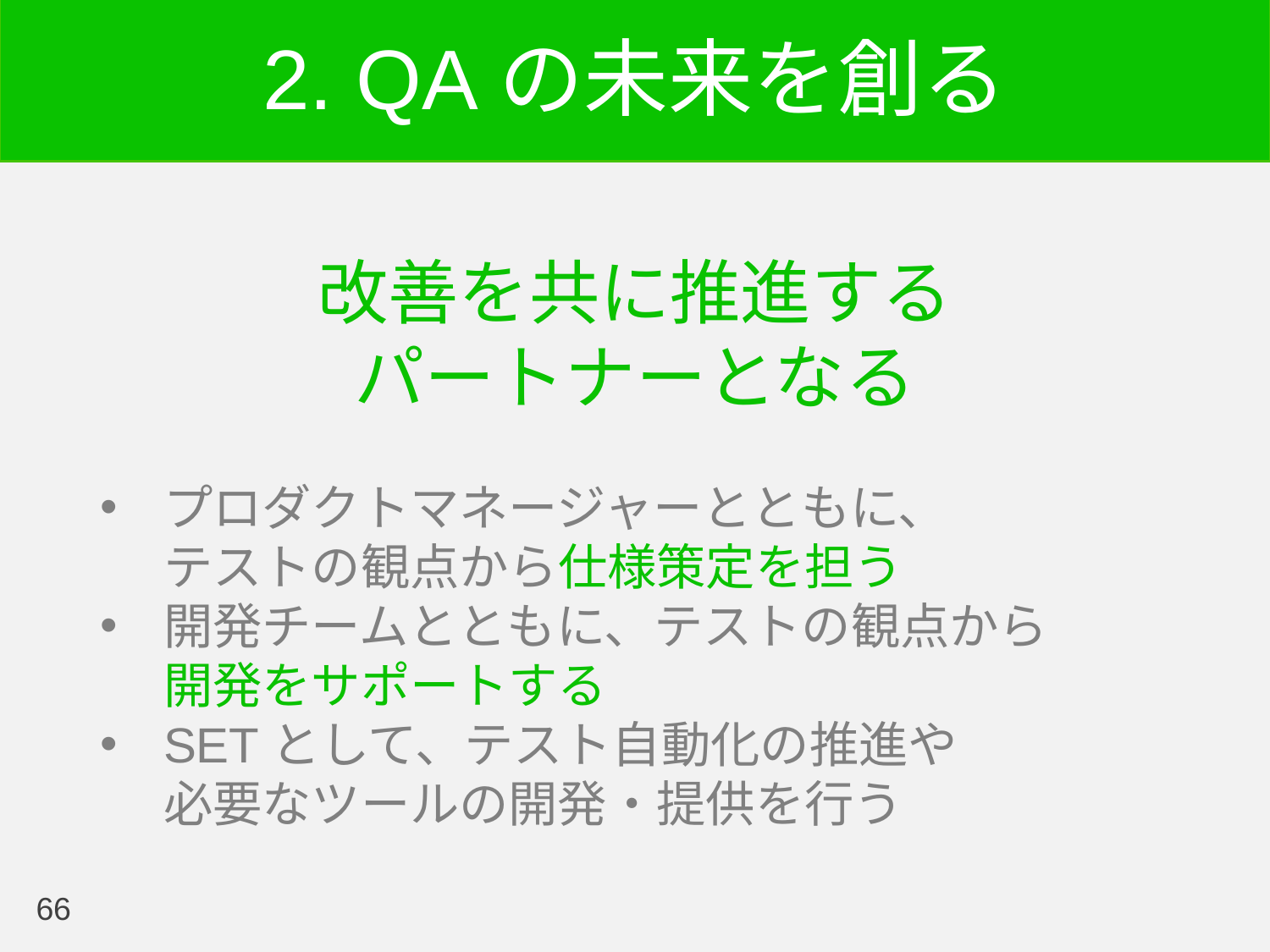

# 2. QAの未来を創る
改善を共に推進する
パートナーとなる

プロダクトマネージャーとともに、
テストの観点から仕様策定を担う
開発チームとともに、テストの観点から
開発をサポートする
SETとして、テスト自動化の推進や
必要なツールの開発・提供を行う
66